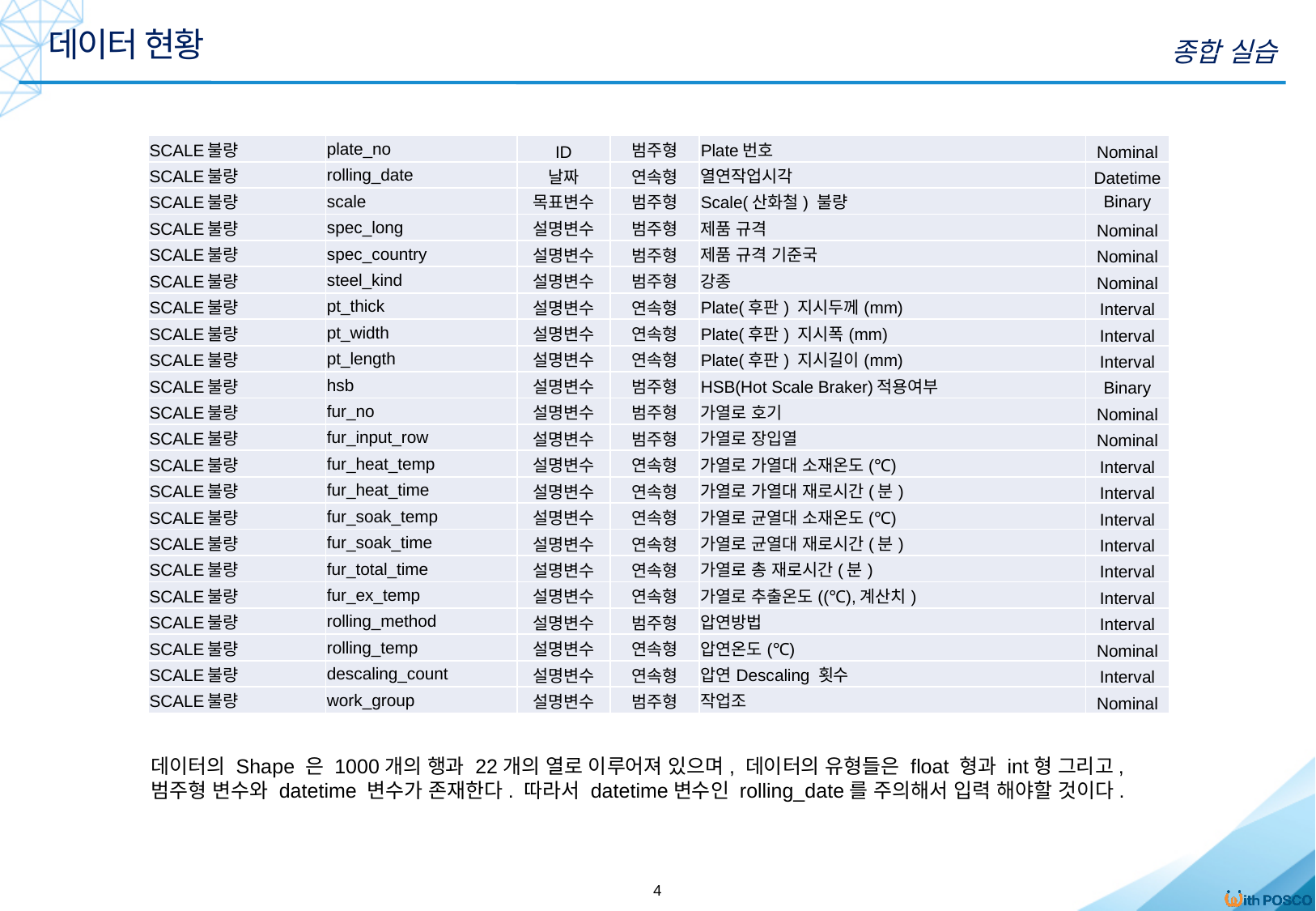

데이터 현황
종합 실습
| SCALE불량 | plate\_no | ID | 범주형 | Plate번호 | Nominal |
| --- | --- | --- | --- | --- | --- |
| SCALE불량 | rolling\_date | 날짜 | 연속형 | 열연작업시각 | Datetime |
| SCALE불량 | scale | 목표변수 | 범주형 | Scale(산화철) 불량 | Binary |
| SCALE불량 | spec\_long | 설명변수 | 범주형 | 제품 규격 | Nominal |
| SCALE불량 | spec\_country | 설명변수 | 범주형 | 제품 규격 기준국 | Nominal |
| SCALE불량 | steel\_kind | 설명변수 | 범주형 | 강종 | Nominal |
| SCALE불량 | pt\_thick | 설명변수 | 연속형 | Plate(후판) 지시두께(mm) | Interval |
| SCALE불량 | pt\_width | 설명변수 | 연속형 | Plate(후판) 지시폭(mm) | Interval |
| SCALE불량 | pt\_length | 설명변수 | 연속형 | Plate(후판) 지시길이(mm) | Interval |
| SCALE불량 | hsb | 설명변수 | 범주형 | HSB(Hot Scale Braker)적용여부 | Binary |
| SCALE불량 | fur\_no | 설명변수 | 범주형 | 가열로 호기 | Nominal |
| SCALE불량 | fur\_input\_row | 설명변수 | 범주형 | 가열로 장입열 | Nominal |
| SCALE불량 | fur\_heat\_temp | 설명변수 | 연속형 | 가열로 가열대 소재온도(℃) | Interval |
| SCALE불량 | fur\_heat\_time | 설명변수 | 연속형 | 가열로 가열대 재로시간(분) | Interval |
| SCALE불량 | fur\_soak\_temp | 설명변수 | 연속형 | 가열로 균열대 소재온도(℃) | Interval |
| SCALE불량 | fur\_soak\_time | 설명변수 | 연속형 | 가열로 균열대 재로시간(분) | Interval |
| SCALE불량 | fur\_total\_time | 설명변수 | 연속형 | 가열로 총 재로시간(분) | Interval |
| SCALE불량 | fur\_ex\_temp | 설명변수 | 연속형 | 가열로 추출온도((℃),계산치) | Interval |
| SCALE불량 | rolling\_method | 설명변수 | 범주형 | 압연방법 | Interval |
| SCALE불량 | rolling\_temp | 설명변수 | 연속형 | 압연온도(℃) | Nominal |
| SCALE불량 | descaling\_count | 설명변수 | 연속형 | 압연Descaling 횟수 | Interval |
| SCALE불량 | work\_group | 설명변수 | 범주형 | 작업조 | Nominal |
데이터의 Shape 은 1000개의 행과 22개의 열로 이루어져 있으며, 데이터의 유형들은 float 형과 int형 그리고, 범주형 변수와 datetime 변수가 존재한다. 따라서 datetime변수인 rolling_date를 주의해서 입력 해야할 것이다.